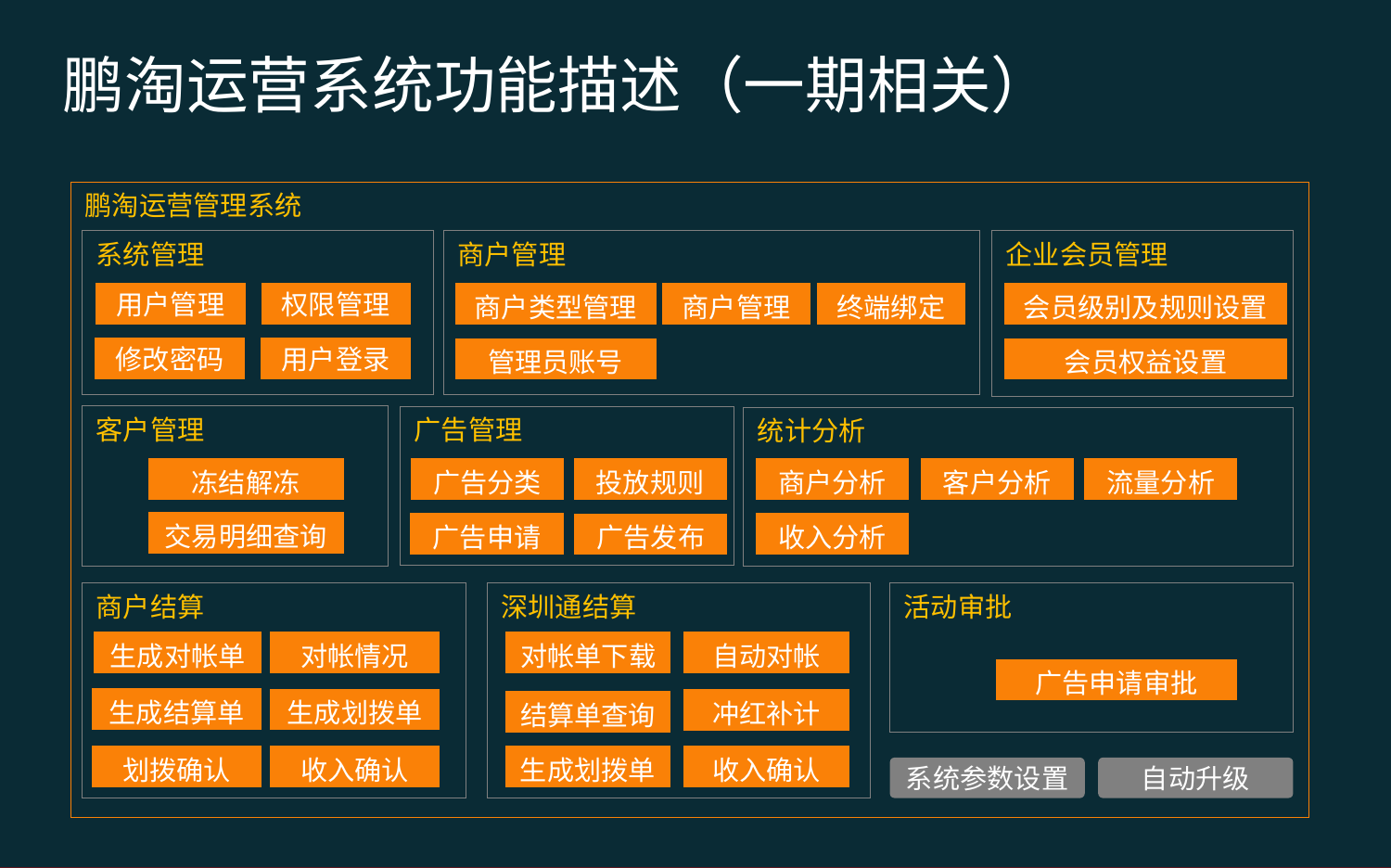

鹏淘运营系统功能描述（一期相关）
鹏淘运营管理系统
系统管理
企业会员管理
商户管理
用户管理
权限管理
商户类型管理
商户管理
终端绑定
会员级别及规则设置
修改密码
用户登录
管理员账号
会员权益设置
客户管理
广告管理
统计分析
冻结解冻
广告分类
投放规则
商户分析
客户分析
流量分析
交易明细查询
广告申请
收入分析
广告发布
商户结算
深圳通结算
活动审批
生成对帐单
对帐情况
对帐单下载
自动对帐
广告申请审批
生成结算单
生成划拨单
冲红补计
结算单查询
收入确认
收入确认
生成划拨单
划拨确认
系统参数设置
自动升级